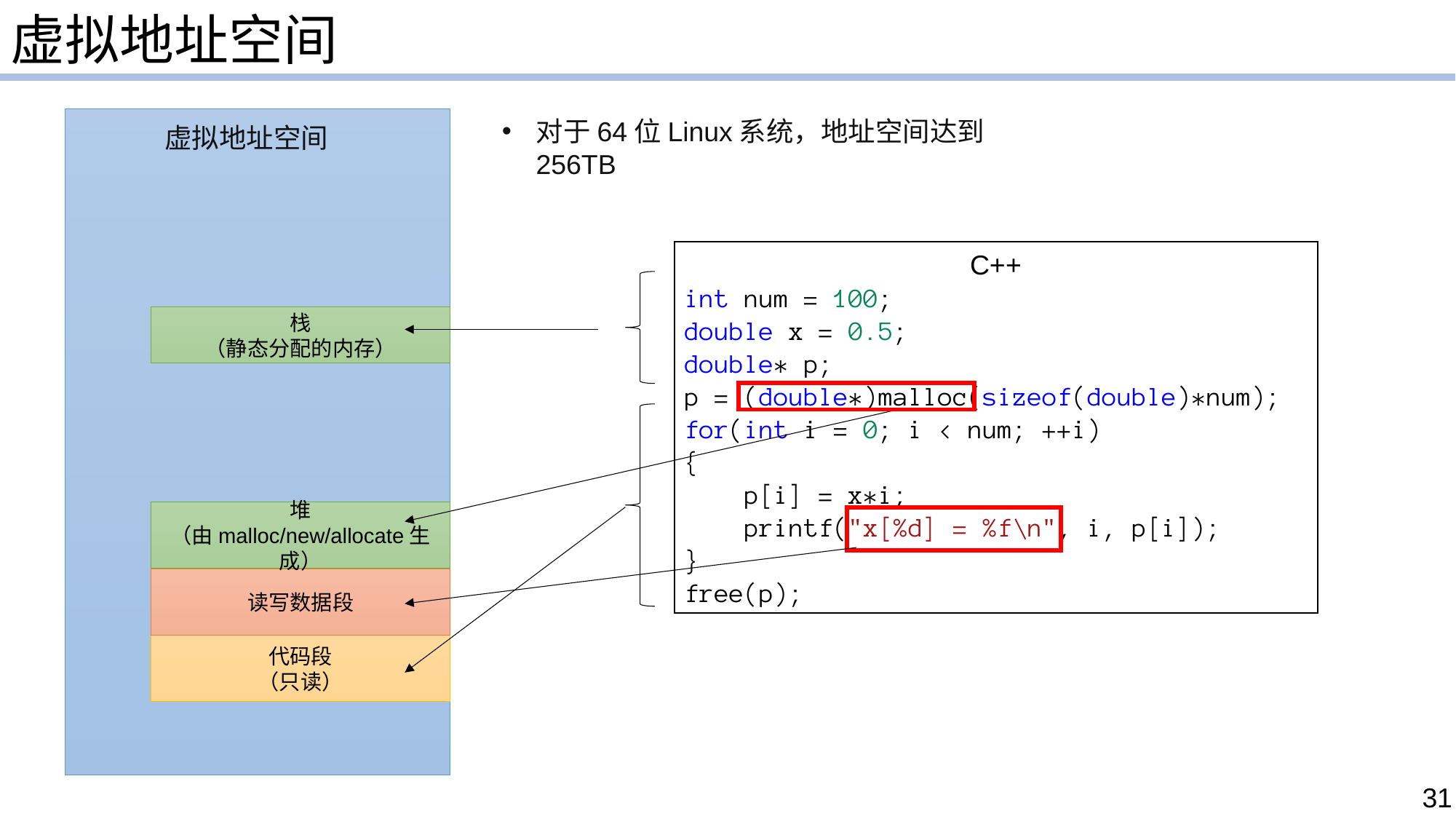

虚拟地址空间

对于64位Linux系统，地址空间达到256TB
虚拟地址空间
C++
int num = 100;
double x = 0.5;
double* p;
p = (double*)malloc(sizeof(double)*num);
for(int i = 0; i < num; ++i)
{
    p[i] = x*i;
    printf("x[%d] = %f\n", i, p[i]);
}
free(p);

栈
（静态分配的内存）

堆
（由malloc/new/allocate生成）

读写数据段
代码段
（只读）
31